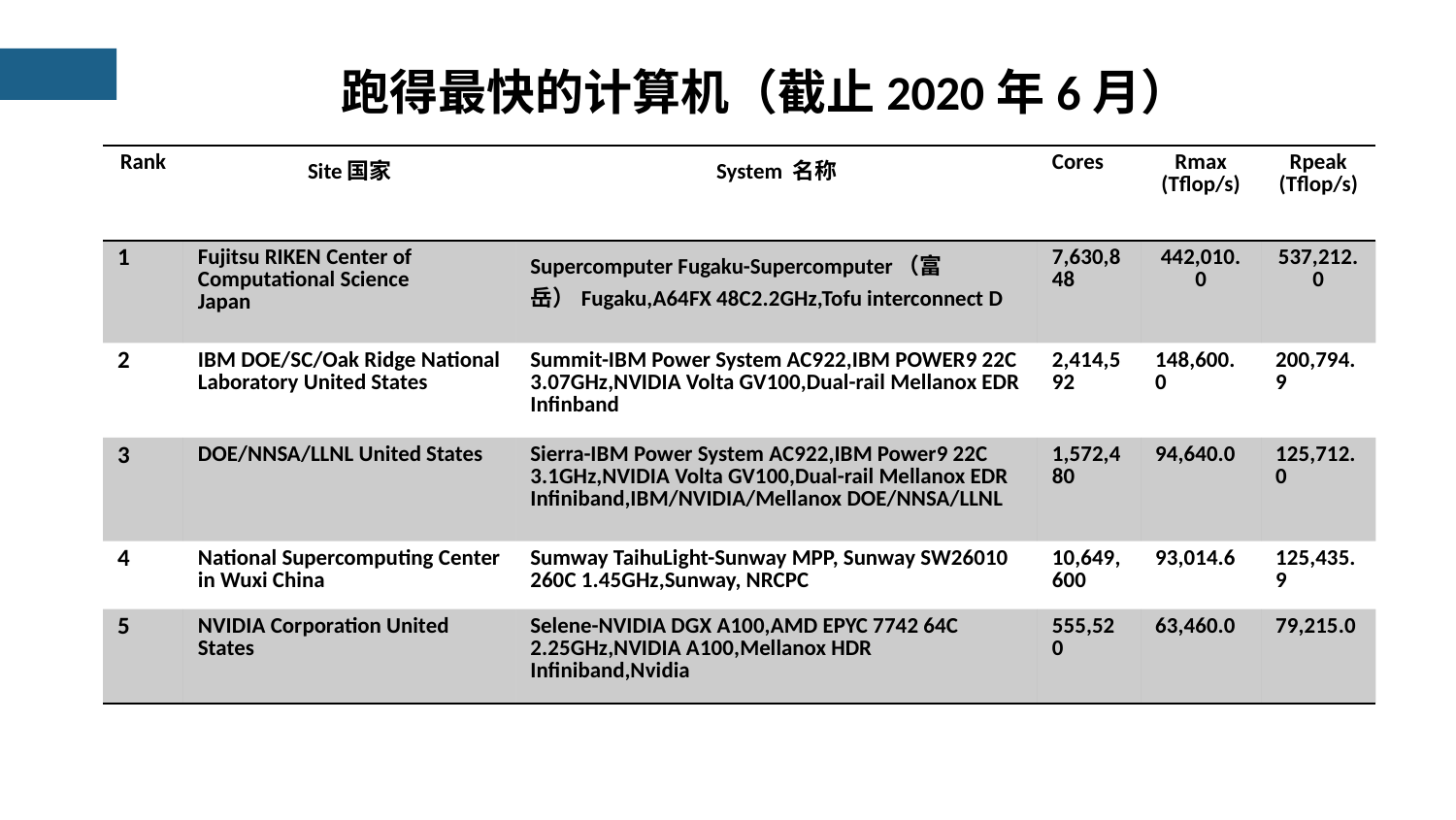

跑得最快的计算机（截止2020年6月）
| Rank | Site国家 | System 名称 | Cores | Rmax (Tflop/s) | Rpeak (Tflop/s) |
| --- | --- | --- | --- | --- | --- |
| 1 | Fujitsu RIKEN Center of Computational Science Japan | Supercomputer Fugaku-Supercomputer（富岳）Fugaku,A64FX 48C2.2GHz,Tofu interconnect D | 7,630,848 | 442,010.0 | 537,212.0 |
| 2 | IBM DOE/SC/Oak Ridge National Laboratory United States | Summit-IBM Power System AC922,IBM POWER9 22C 3.07GHz,NVIDIA Volta GV100,Dual-rail Mellanox EDR Infinband | 2,414,592 | 148,600.0 | 200,794.9 |
| 3 | DOE/NNSA/LLNL United States | Sierra-IBM Power System AC922,IBM Power9 22C 3.1GHz,NVIDIA Volta GV100,Dual-rail Mellanox EDR Infiniband,IBM/NVIDIA/Mellanox DOE/NNSA/LLNL | 1,572,480 | 94,640.0 | 125,712.0 |
| 4 | National Supercomputing Center in Wuxi China | Sumway TaihuLight-Sunway MPP, Sunway SW26010 260C 1.45GHz,Sunway, NRCPC | 10,649,600 | 93,014.6 | 125,435.9 |
| 5 | NVIDIA Corporation United States | Selene-NVIDIA DGX A100,AMD EPYC 7742 64C 2.25GHz,NVIDIA A100,Mellanox HDR Infiniband,Nvidia | 555,520 | 63,460.0 | 79,215.0 |